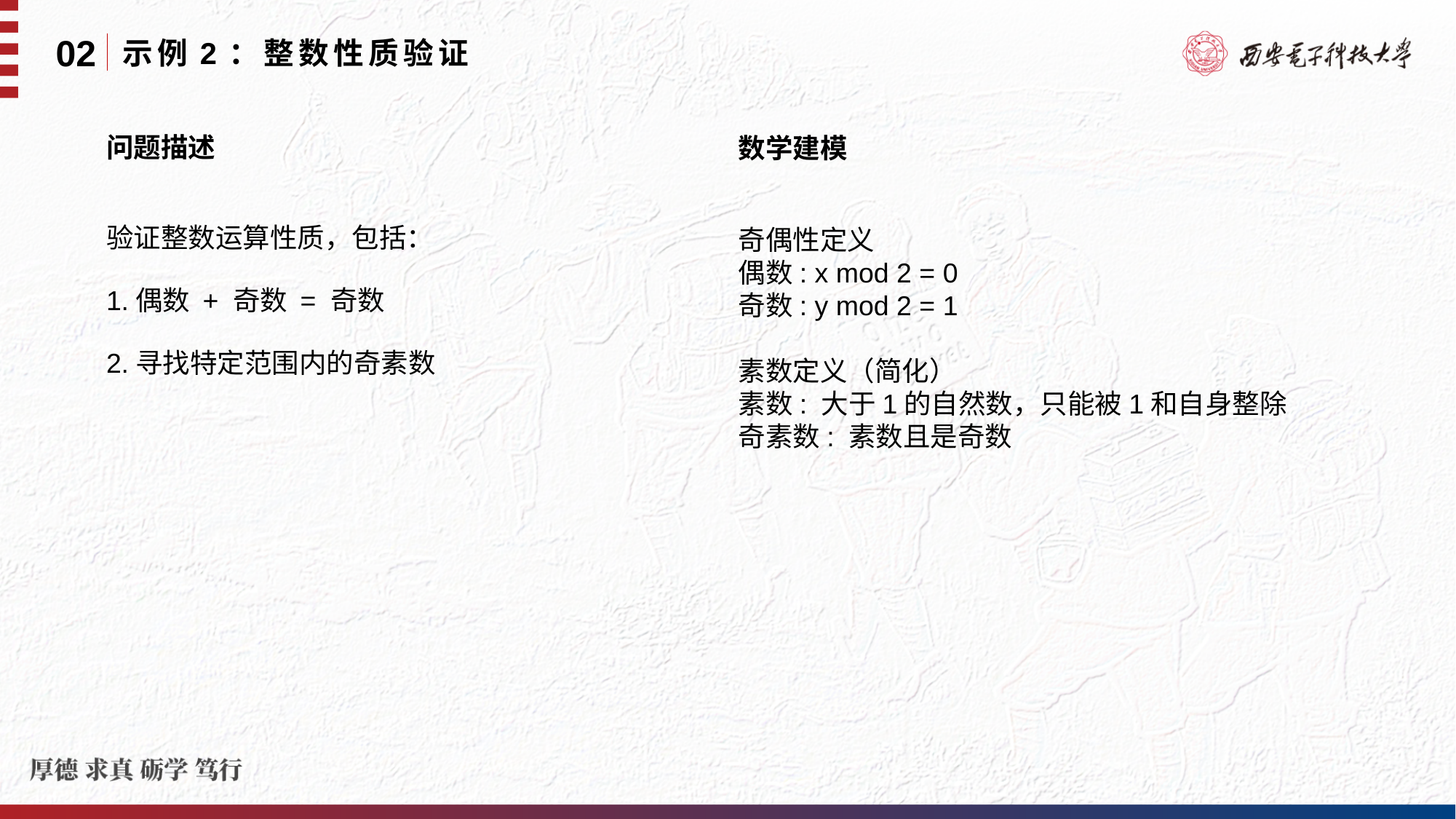

02
示例2：整数性质验证
问题描述
数学建模
验证整数运算性质，包括：
1.偶数 + 奇数 = 奇数
2.寻找特定范围内的奇素数
奇偶性定义
偶数: x mod 2 = 0
奇数: y mod 2 = 1

素数定义（简化）
素数: 大于1的自然数，只能被1和自身整除
奇素数: 素数且是奇数